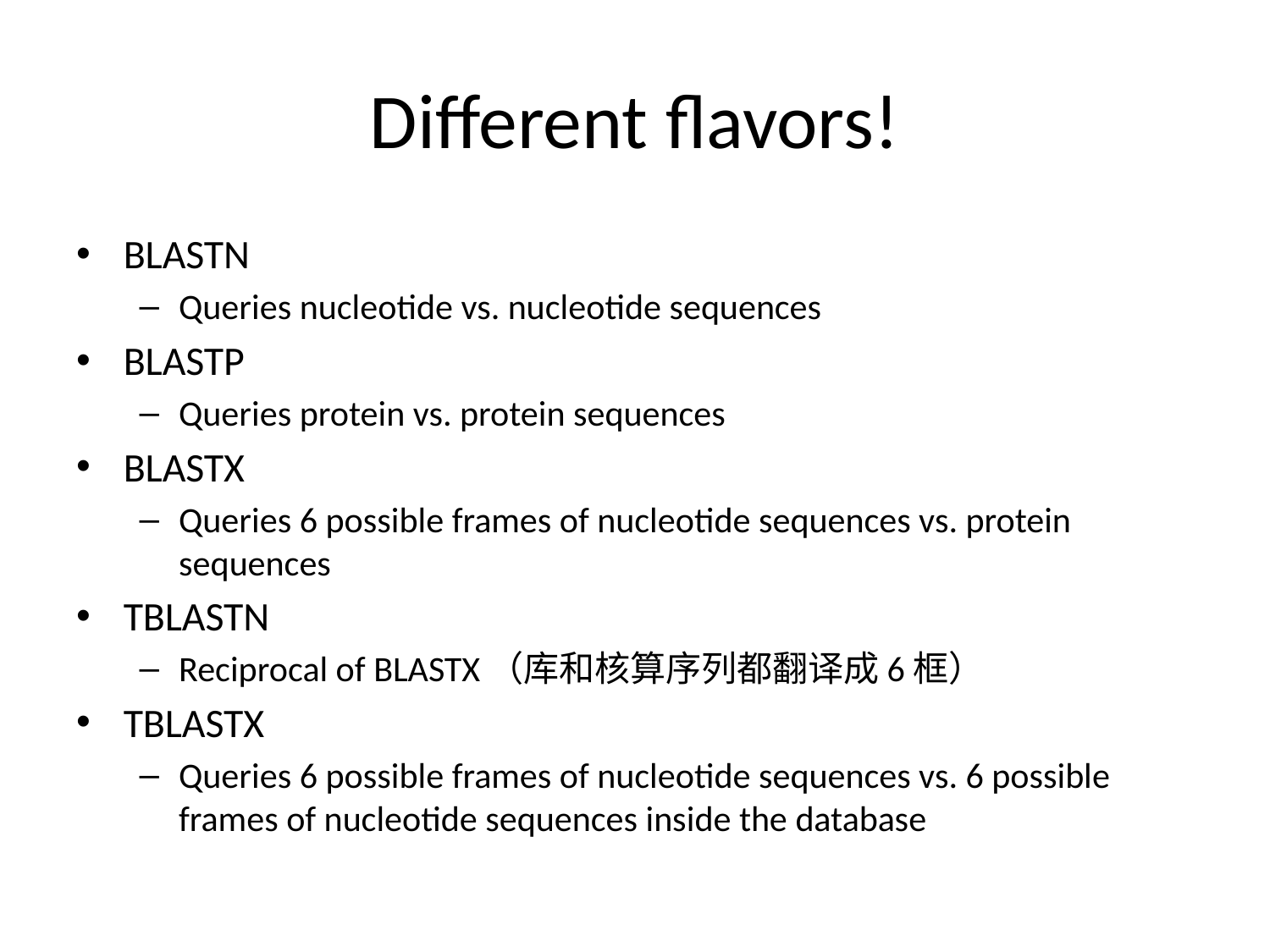

# Different flavors!
BLASTN
Queries nucleotide vs. nucleotide sequences
BLASTP
Queries protein vs. protein sequences
BLASTX
Queries 6 possible frames of nucleotide sequences vs. protein sequences
TBLASTN
Reciprocal of BLASTX（库和核算序列都翻译成6框）
TBLASTX
Queries 6 possible frames of nucleotide sequences vs. 6 possible frames of nucleotide sequences inside the database